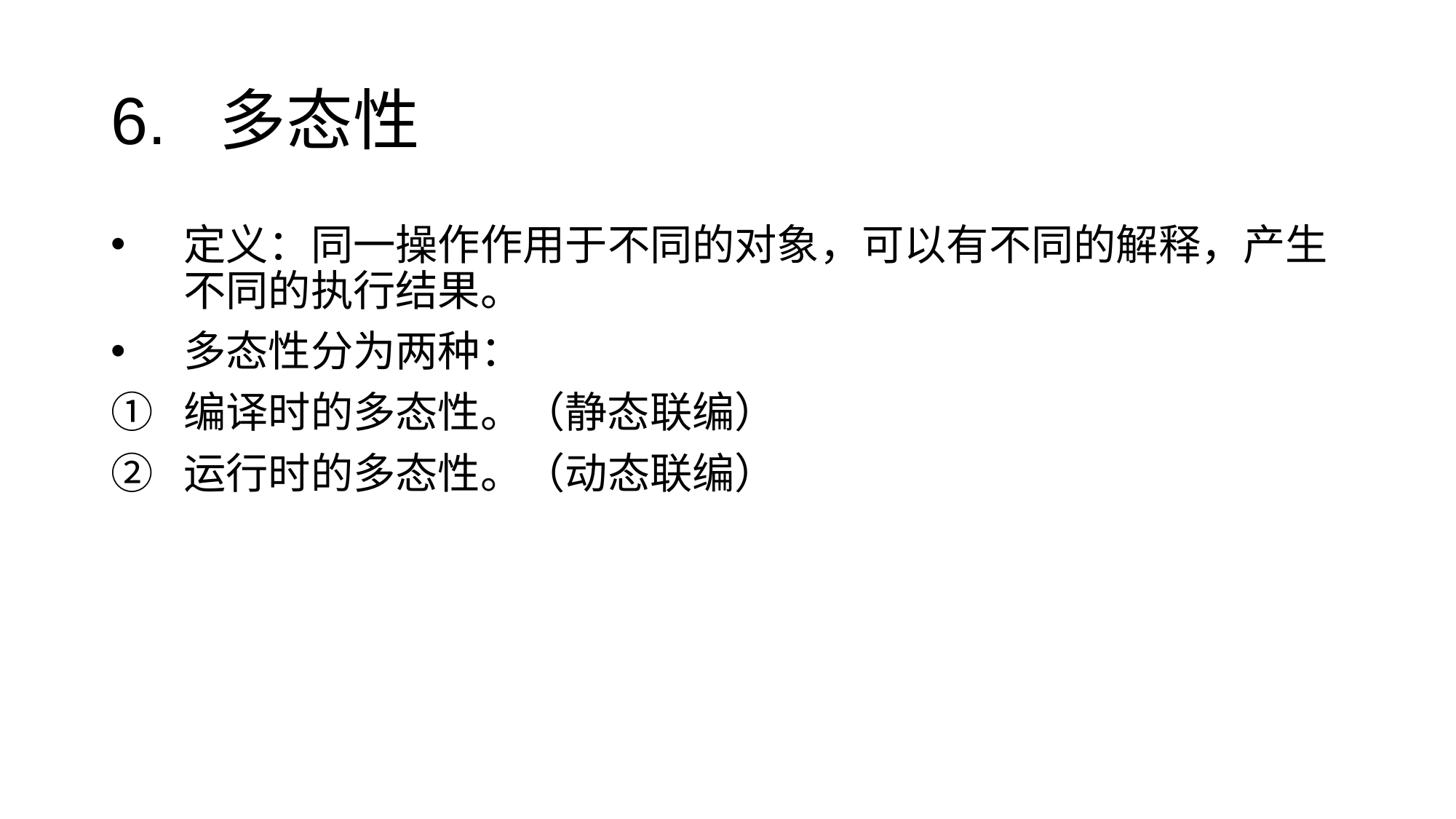

# 6.  多态性
定义：同一操作作用于不同的对象，可以有不同的解释，产生不同的执行结果。
多态性分为两种：
编译时的多态性。（静态联编）
运行时的多态性。（动态联编）